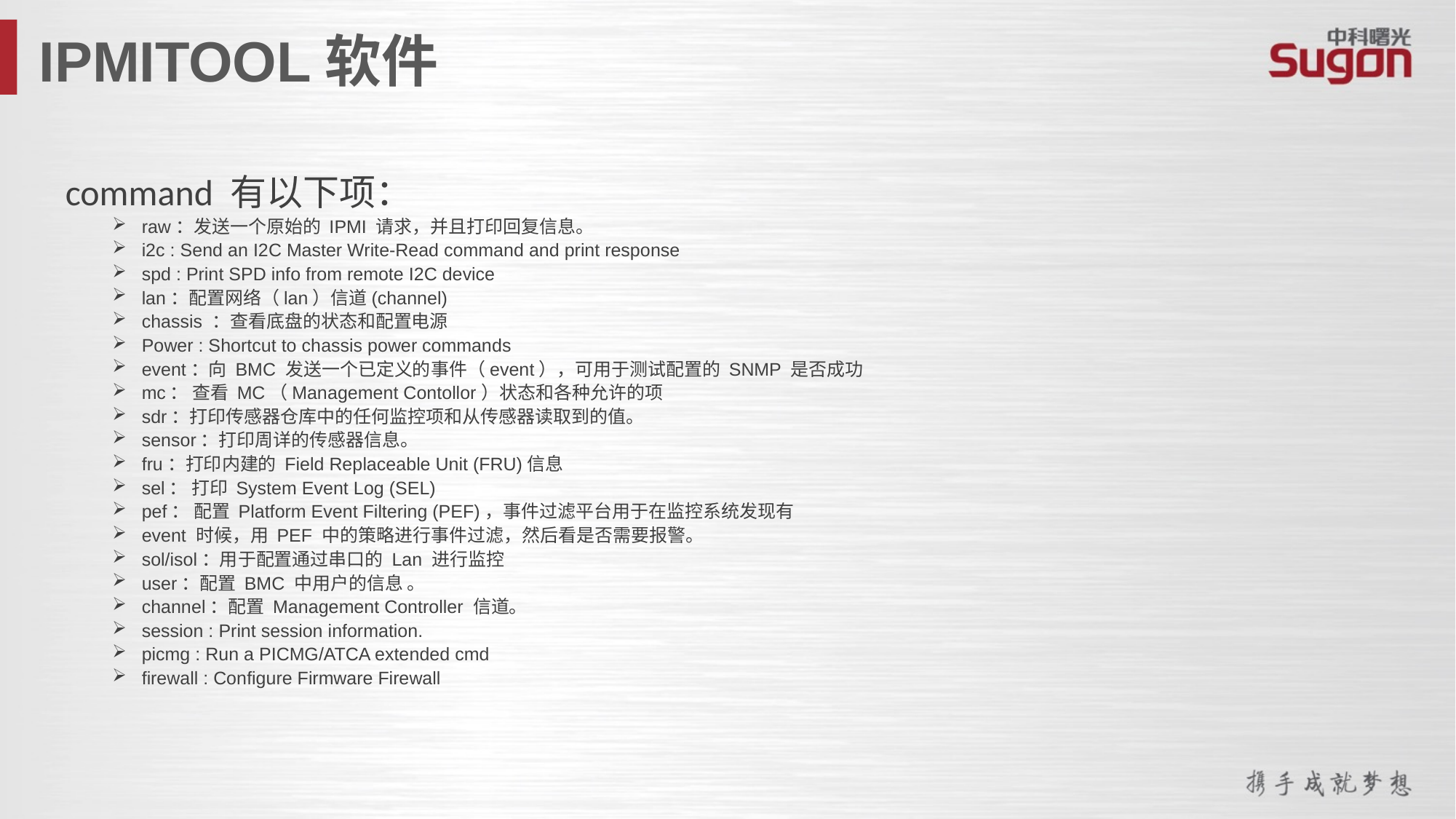

IPMITOOL软件
command 有以下项：
raw：发送一个原始的 IPMI 请求，并且打印回复信息。
i2c : Send an I2C Master Write-Read command and print response
spd : Print SPD info from remote I2C device
lan：配置网络（lan）信道(channel)
chassis ：查看底盘的状态和配置电源
Power : Shortcut to chassis power commands
event：向 BMC 发送一个已定义的事件（event），可用于测试配置的 SNMP 是否成功
mc： 查看 MC（Management Contollor）状态和各种允许的项
sdr：打印传感器仓库中的任何监控项和从传感器读取到的值。
sensor：打印周详的传感器信息。
fru：打印内建的 Field Replaceable Unit (FRU)信息
sel： 打印 System Event Log (SEL)
pef： 配置 Platform Event Filtering (PEF)，事件过滤平台用于在监控系统发现有
event 时候，用 PEF 中的策略进行事件过滤，然后看是否需要报警。
sol/isol：用于配置通过串口的 Lan 进行监控
user：配置 BMC 中用户的信息 。
channel：配置 Management Controller 信道。
session : Print session information.
picmg : Run a PICMG/ATCA extended cmd
firewall : Configure Firmware Firewall